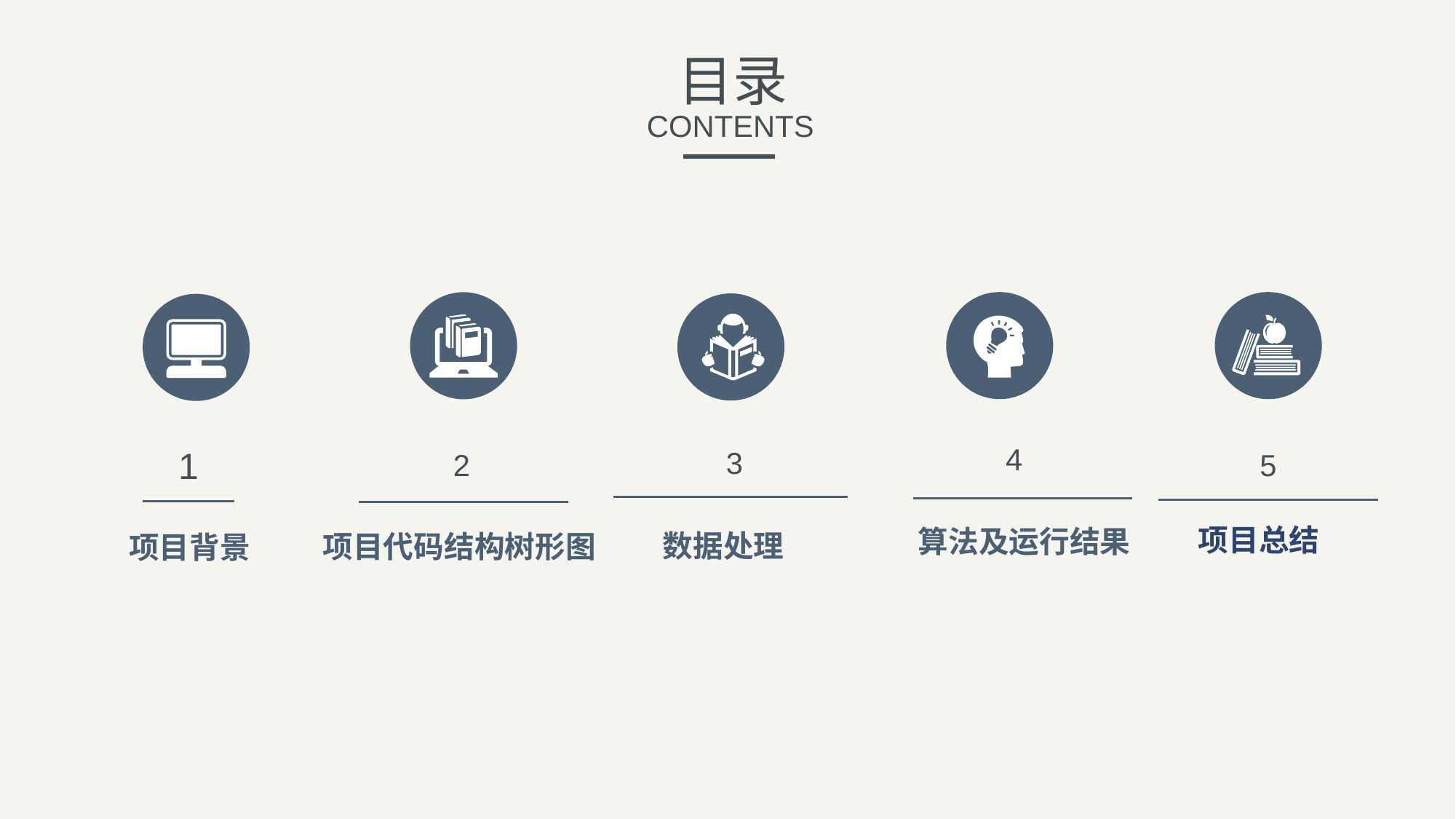

目录
CONTENTS

4
1
 3
2
5
项目总结
算法及运行结果
数据处理
项目代码结构树形图
项目背景